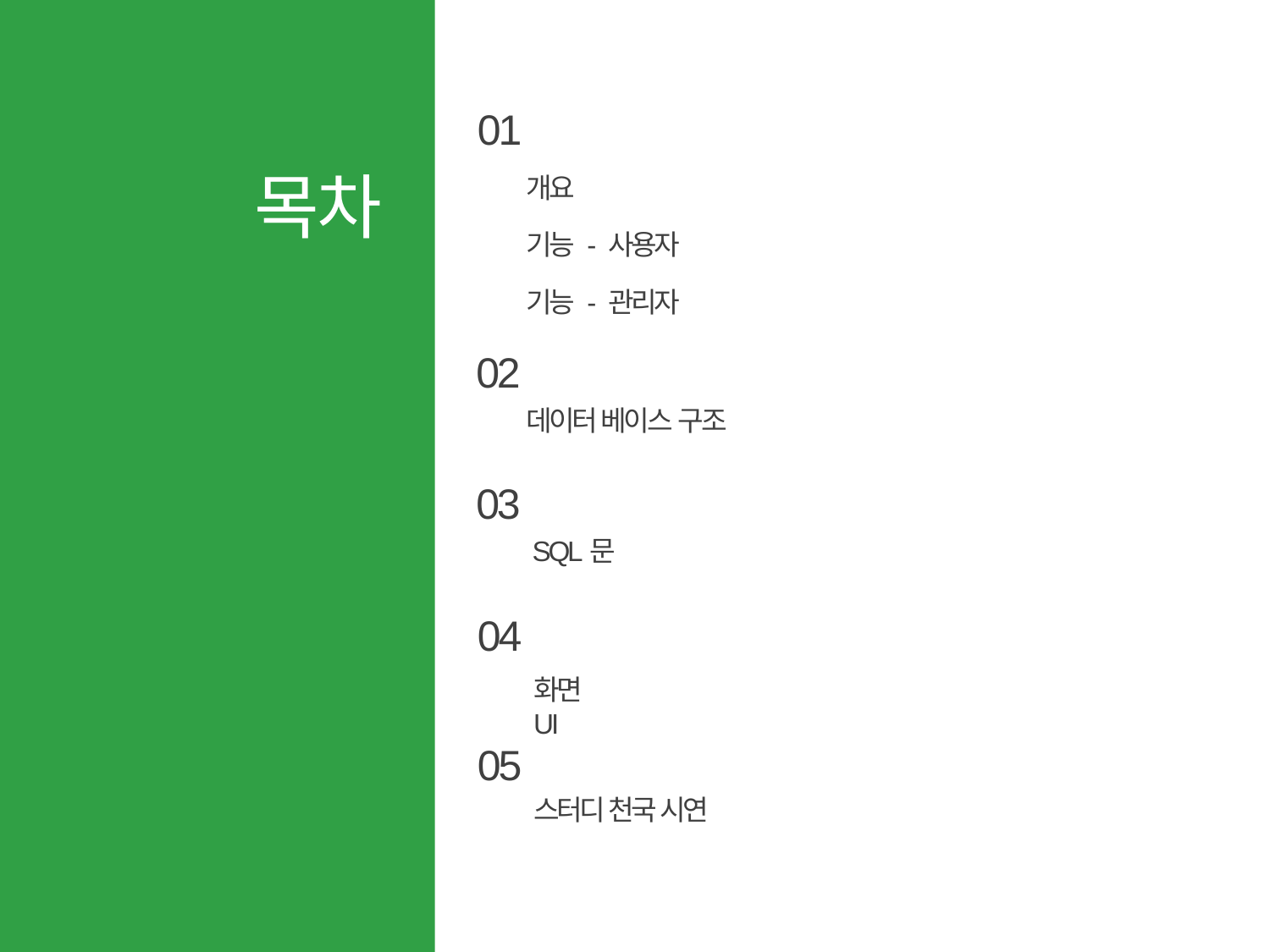

01
목차
개요
기능 - 사용자
기능 - 관리자
02
데이터 베이스 구조
03
SQL문
04
화면 UI
05
스터디 천국 시연